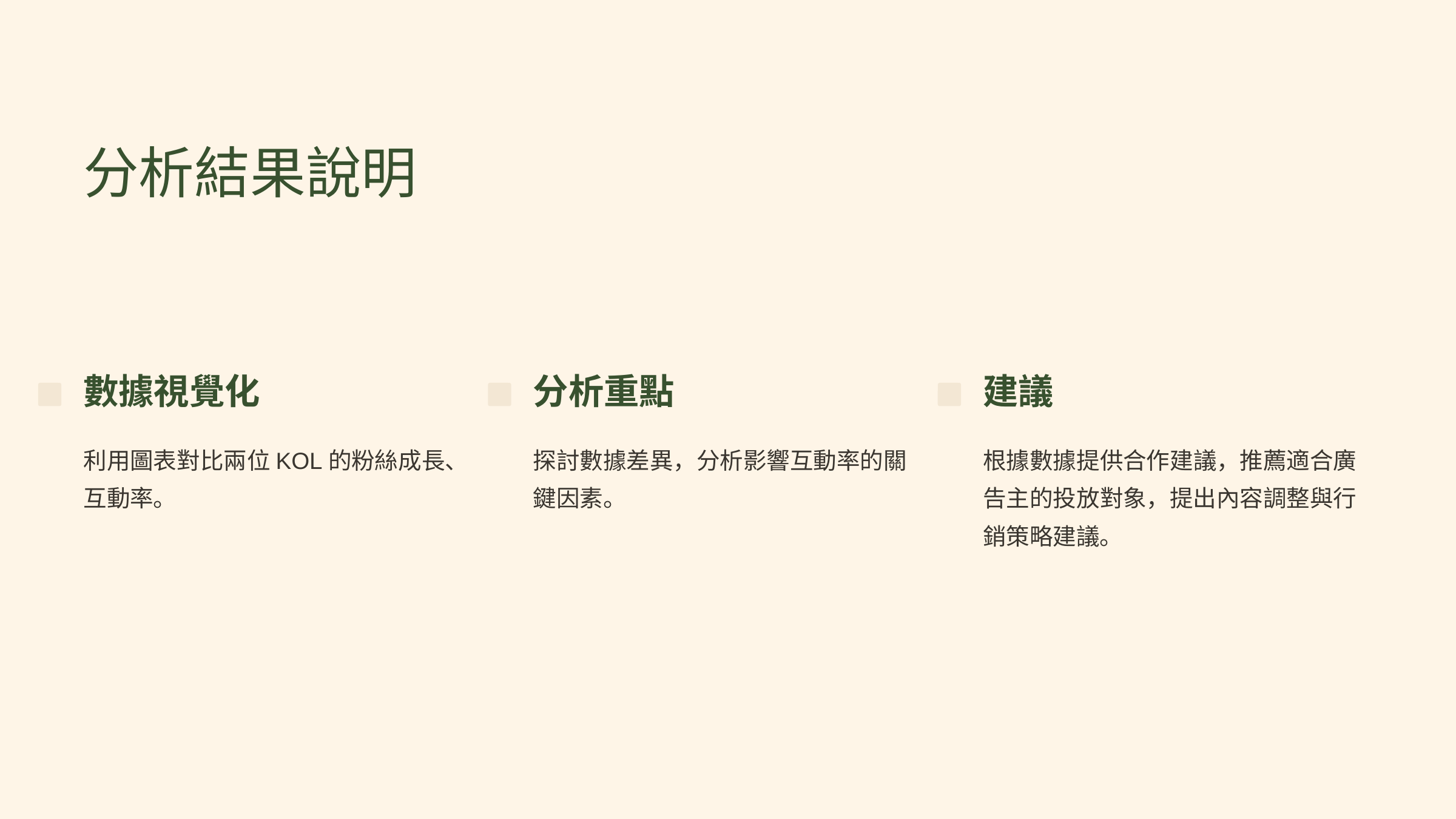

分析結果說明
數據視覺化
分析重點
建議

利用圖表對比兩位KOL的粉絲成長、互動率。
探討數據差異，分析影響互動率的關鍵因素。
根據數據提供合作建議，推薦適合廣告主的投放對象，提出內容調整與行銷策略建議。